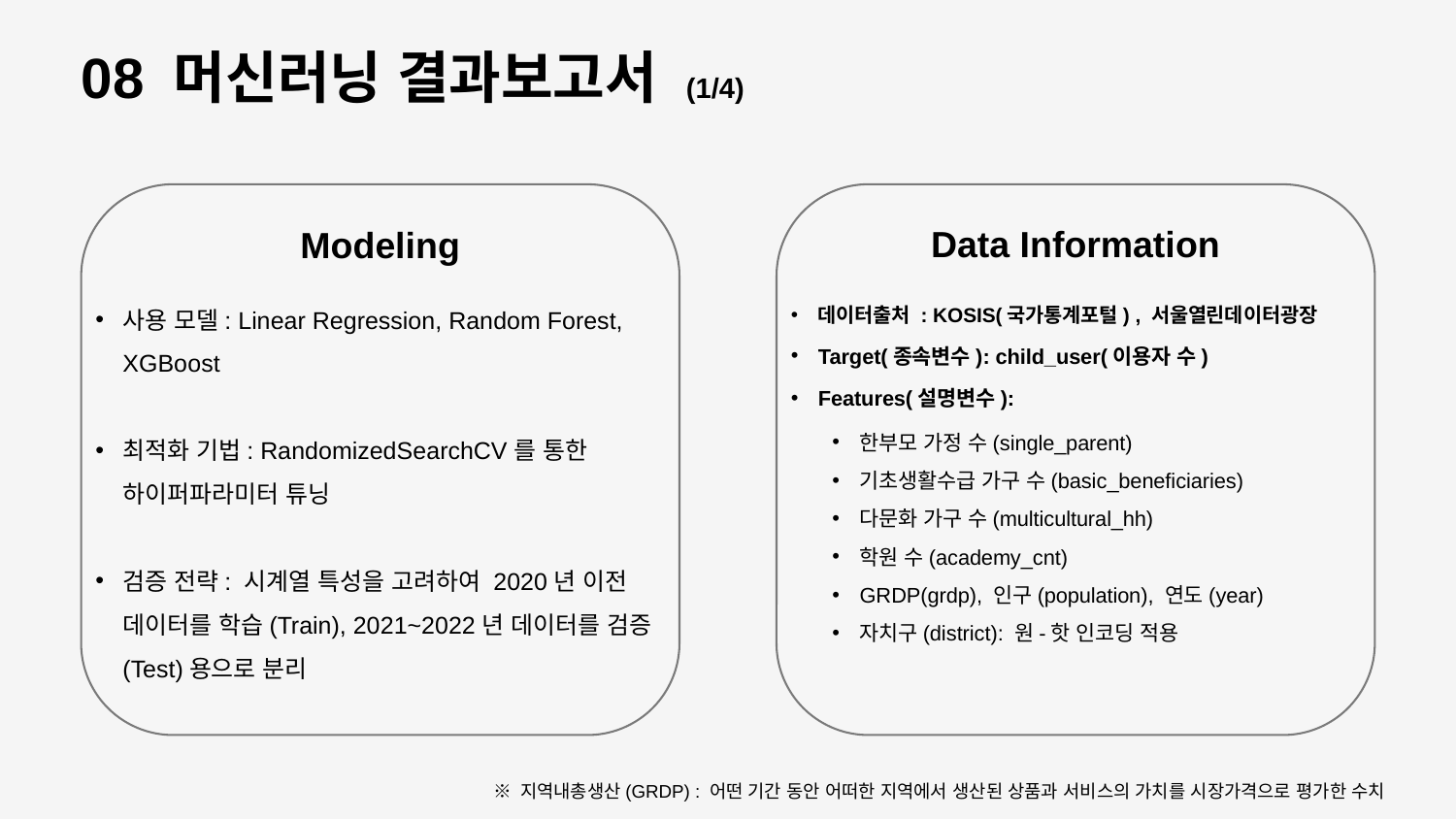

08 머신러닝 결과보고서 (1/4)

Data Information
Modeling
사용 모델: Linear Regression, Random Forest, XGBoost

최적화 기법: RandomizedSearchCV를 통한 하이퍼파라미터 튜닝

검증 전략: 시계열 특성을 고려하여 2020년 이전 데이터를 학습(Train), 2021~2022년 데이터를 검증(Test)용으로 분리
데이터출처 : KOSIS(국가통계포털) , 서울열린데이터광장

Target(종속변수): child_user(이용자 수)

Features(설명변수):
한부모 가정 수(single_parent)
기초생활수급 가구 수(basic_beneficiaries)
다문화 가구 수(multicultural_hh)
학원 수(academy_cnt)
GRDP(grdp), 인구(population), 연도(year)
자치구(district): 원-핫 인코딩 적용
※ 지역내총생산(GRDP) : 어떤 기간 동안 어떠한 지역에서 생산된 상품과 서비스의 가치를 시장가격으로 평가한 수치